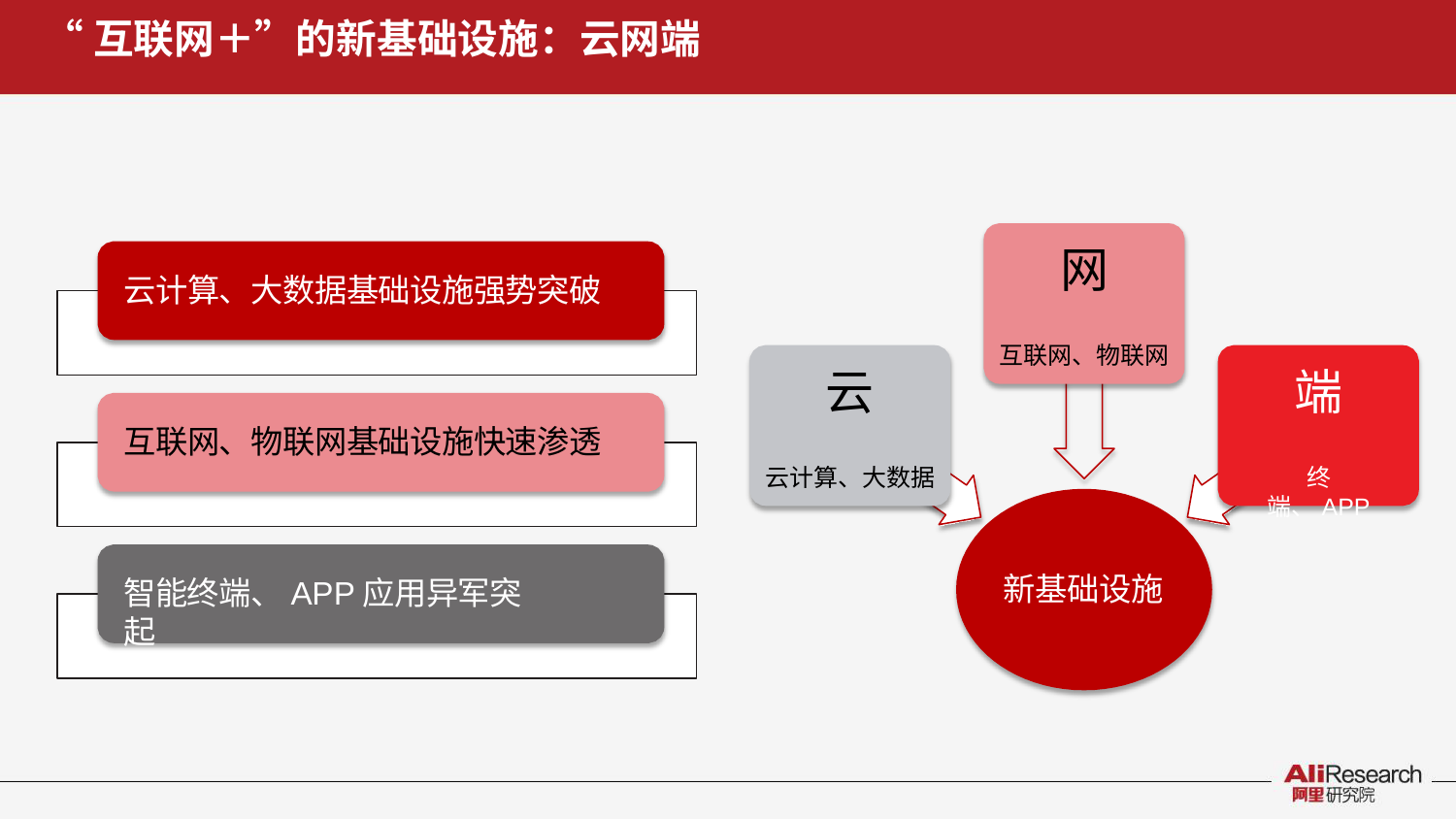

# “互联网＋”的新基础设施：云网端

网
互联网、物联网

云计算、大数据基础设施强势突破

云
云计算、大数据
端
终端、APP

互联网、物联网基础设施快速渗透

新基础设施
智能终端、APP应用异军突起